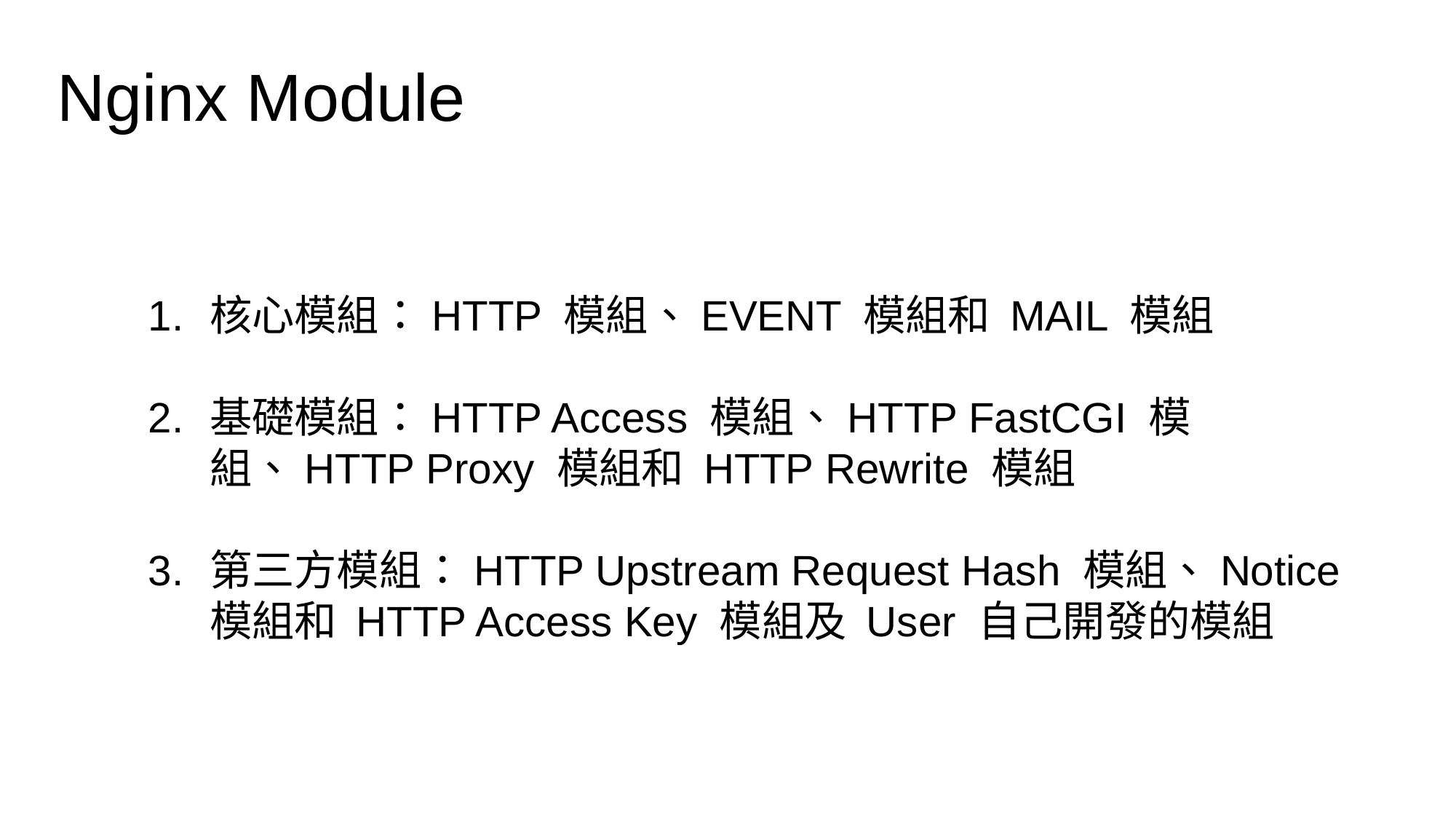

Nginx Module
核心模組：HTTP 模組、EVENT 模組和 MAIL 模組

基礎模組：HTTP Access 模組、HTTP FastCGI 模組、HTTP Proxy 模組和 HTTP Rewrite 模組

第三方模組：HTTP Upstream Request Hash 模組、Notice 模組和 HTTP Access Key 模組及 User 自己開發的模組